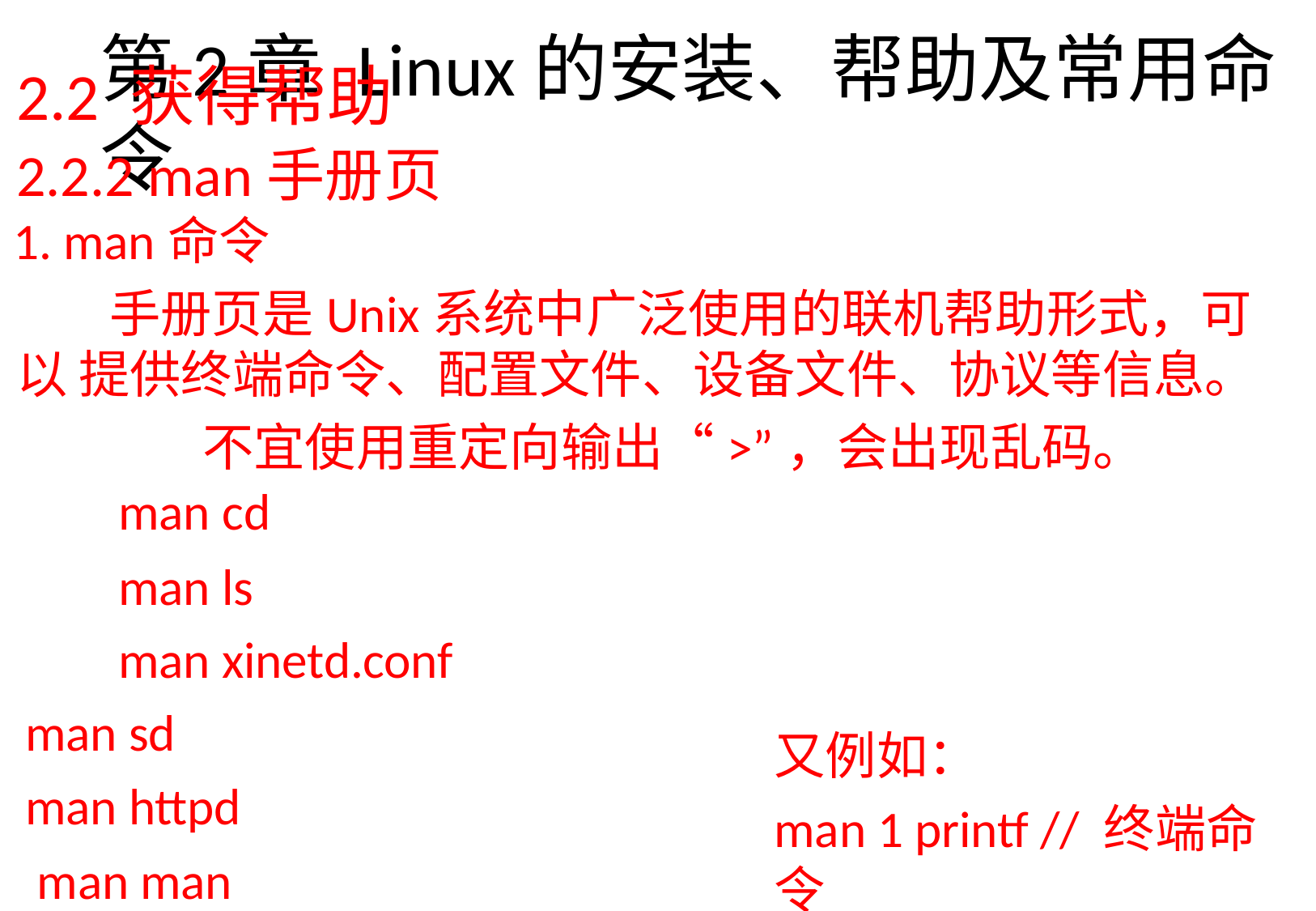

2.2 获得帮助
2.2.2 man手册页
1. man命令
手册页是Unix系统中广泛使用的联机帮助形式，可以 提供终端命令、配置文件、设备文件、协议等信息。
不宜使用重定向输出“>”，会出现乱码。
man cd
man ls
man xinetd.conf
# 第2章Linux的安装、帮助及常用命令
man sd  man httpd  man man
又例如：
man 1 printf // 终端命令
man 3 printf // 函数